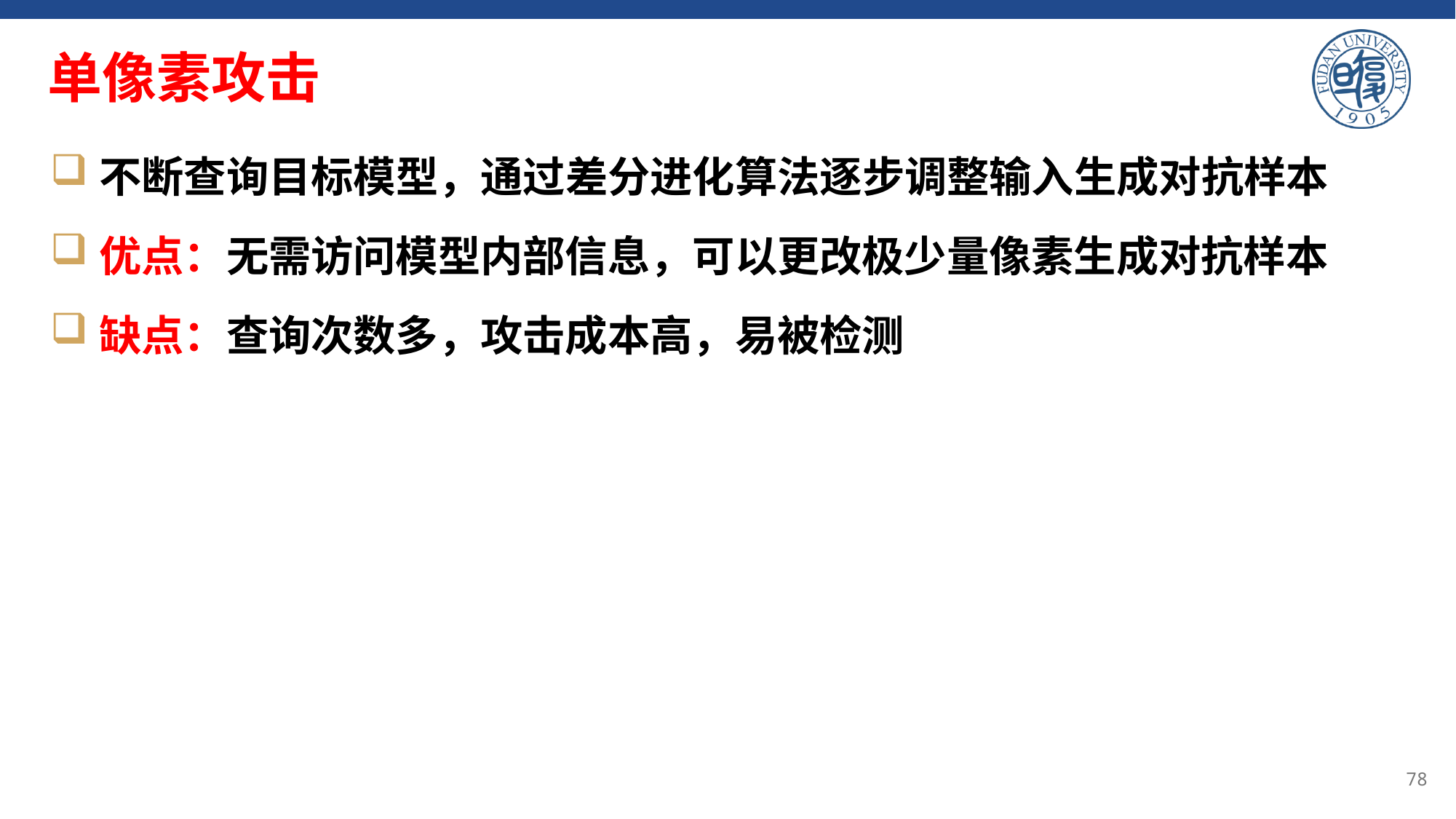

# 单像素攻击
不断查询目标模型，通过差分进化算法逐步调整输入生成对抗样本
优点：无需访问模型内部信息，可以更改极少量像素生成对抗样本
缺点：查询次数多，攻击成本高，易被检测